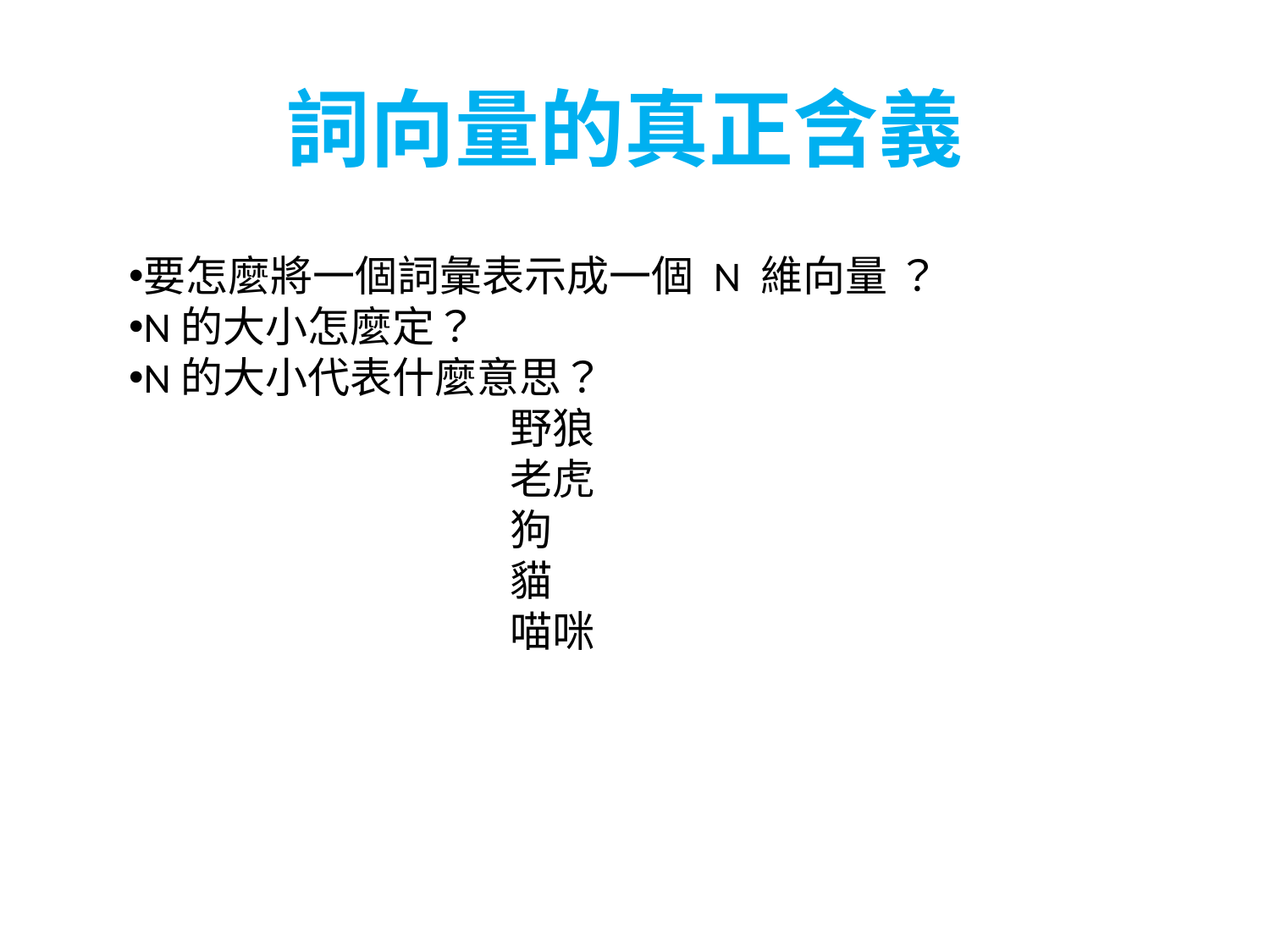

詞向量的真正含義
要怎麼將一個詞彙表示成一個 N 維向量 ？
N的大小怎麼定？
N的大小代表什麼意思？
野狼
老虎
狗
貓
喵咪